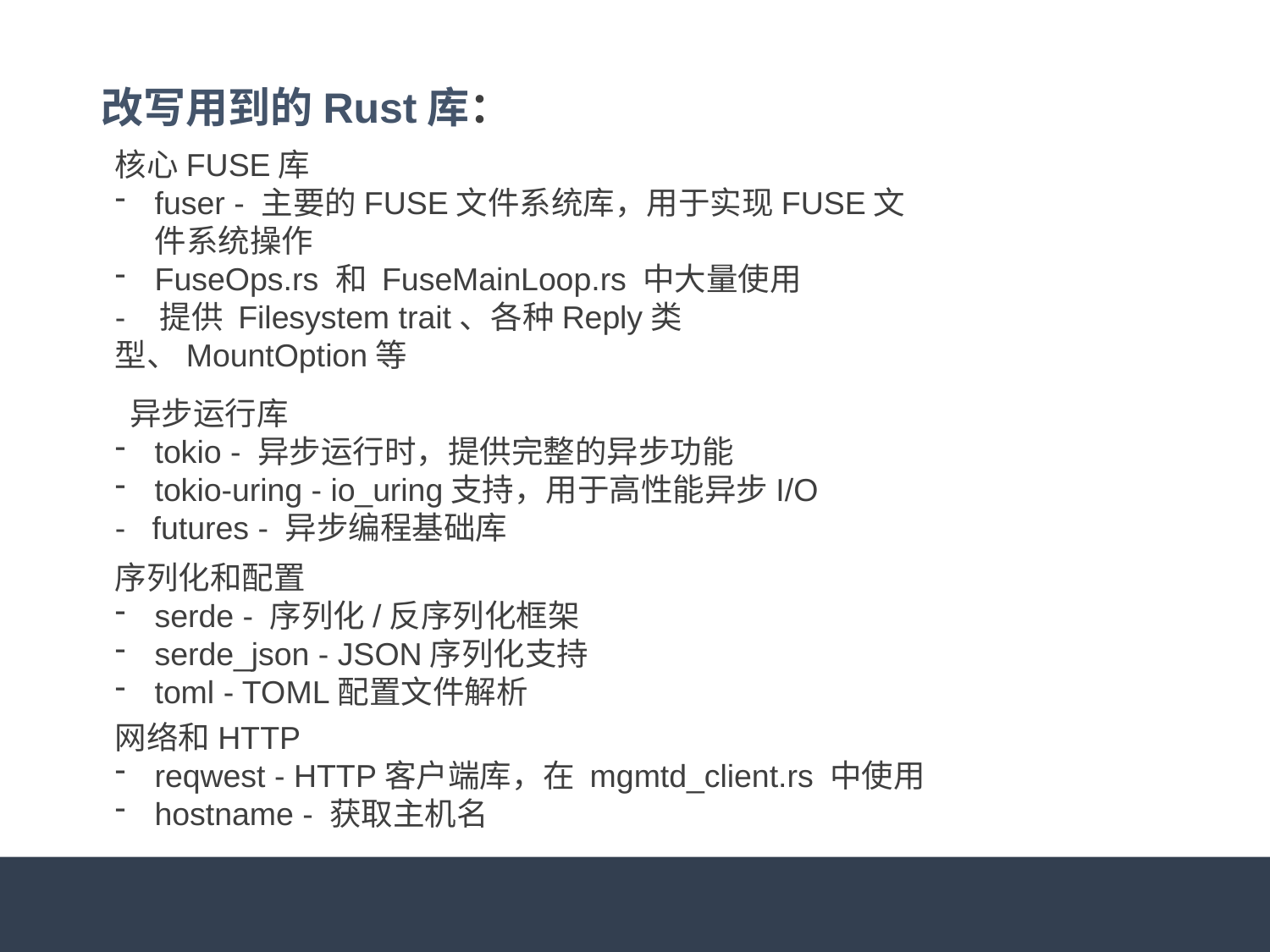

改写用到的Rust库：
核心FUSE库
fuser - 主要的FUSE文件系统库，用于实现FUSE文件系统操作
FuseOps.rs 和 FuseMainLoop.rs 中大量使用
-   提供 Filesystem trait、各种Reply类型、MountOption等

 异步运行库
tokio - 异步运行时，提供完整的异步功能
tokio-uring - io_uring支持，用于高性能异步I/O
-   futures - 异步编程基础库
序列化和配置
serde - 序列化/反序列化框架
serde_json - JSON序列化支持
toml - TOML配置文件解析
网络和HTTP
reqwest - HTTP客户端库，在 mgmtd_client.rs 中使用
hostname - 获取主机名
#